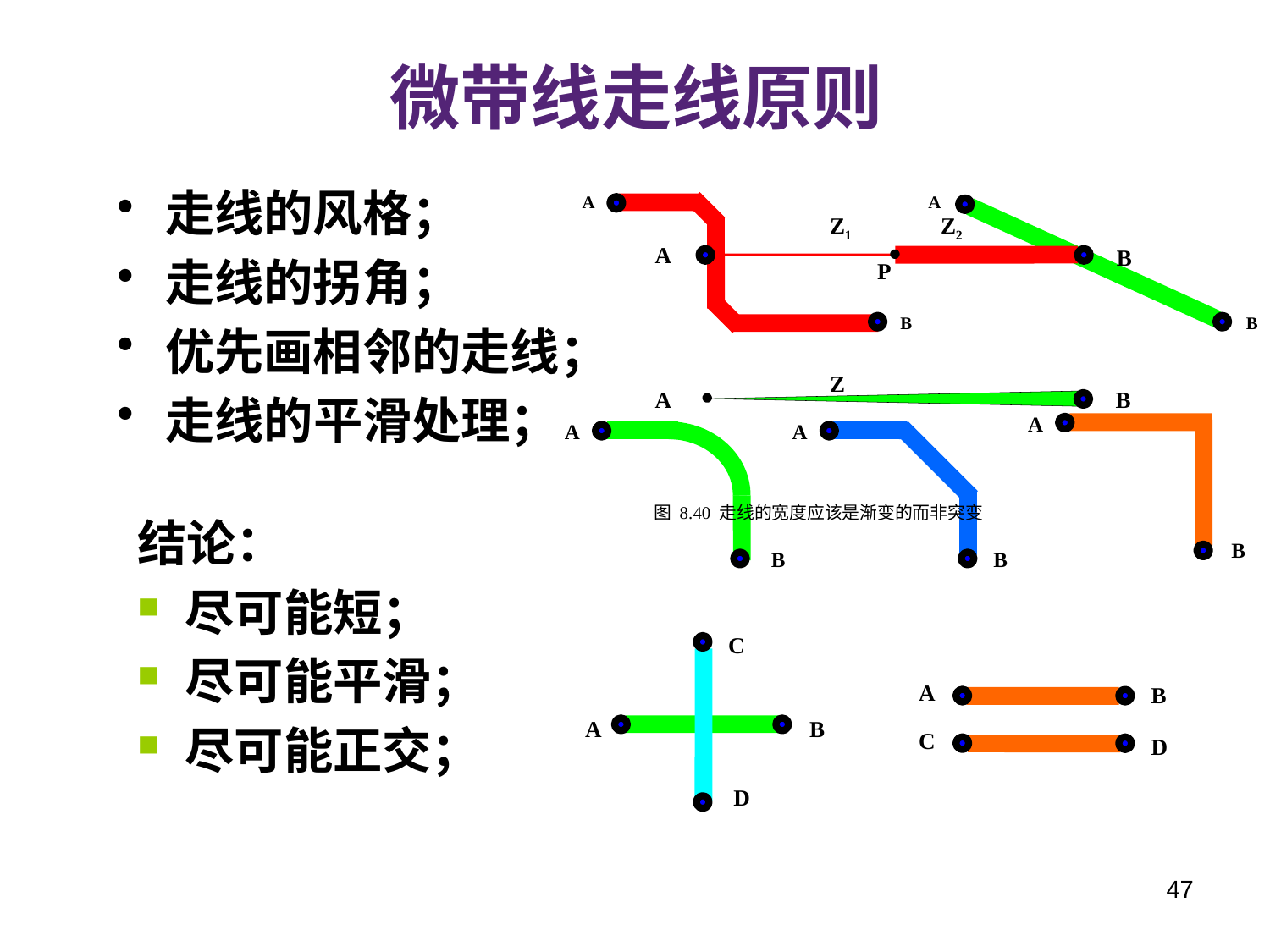

# 微带线走线原则
走线的风格；
走线的拐角；
优先画相邻的走线；
走线的平滑处理；
A
A

B
B

Z1
Z2
A
B

P

Z
A
B

图 8.40 走线的宽度应该是渐变的而非突变
A
A
A

B
B
B

结论：
尽可能短；
尽可能平滑；
尽可能正交；
C

A
B

A
B

C

D

D

47